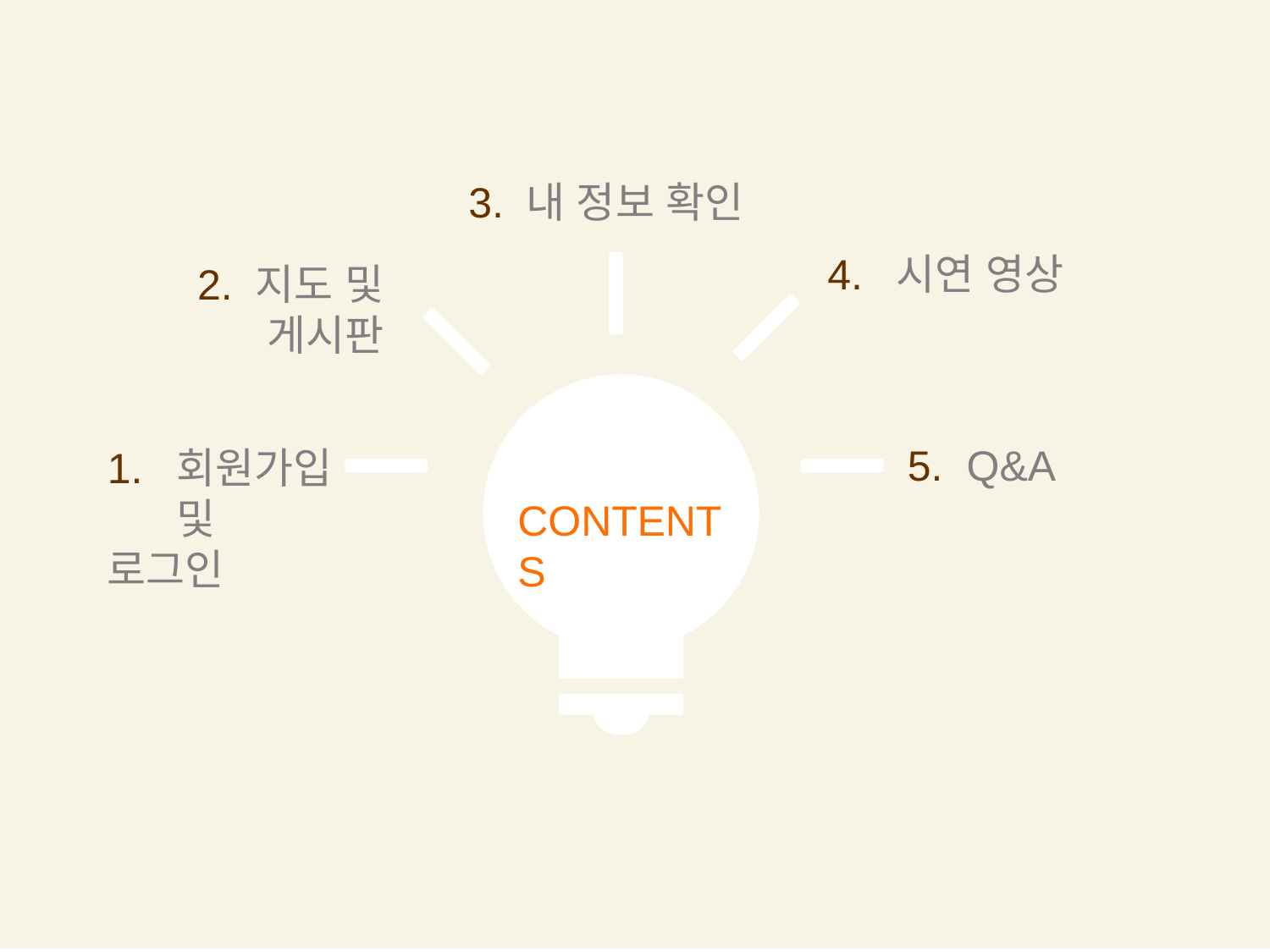

3. 내 정보 확인
4.  시연 영상
2. 지도 및
     게시판

5.  Q&A
1.  회원가입
     및 로그인
CONTENTS
2